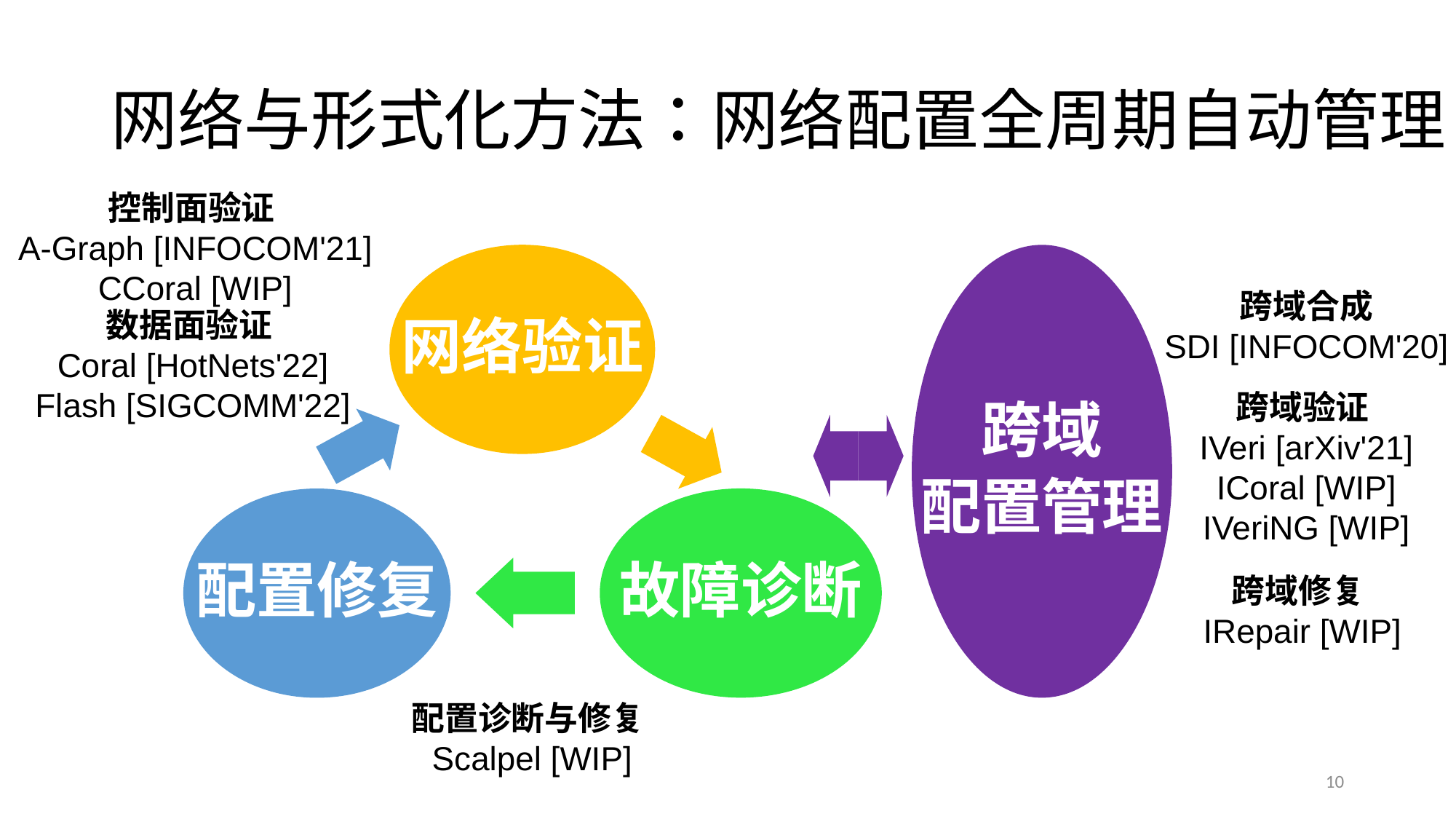

# 网络与形式化方法：网络配置全周期自动管理
控制面验证
A-Graph [INFOCOM'21]
CCoral [WIP]
网络验证
跨域
配置管理
跨域合成
SDI [INFOCOM'20]
数据面验证
Coral [HotNets'22]
Flash [SIGCOMM'22]
跨域验证
IVeri [arXiv'21]
ICoral [WIP]
IVeriNG [WIP]

故障诊断
配置修复

跨域修复
IRepair [WIP]
配置诊断与修复
Scalpel [WIP]
10